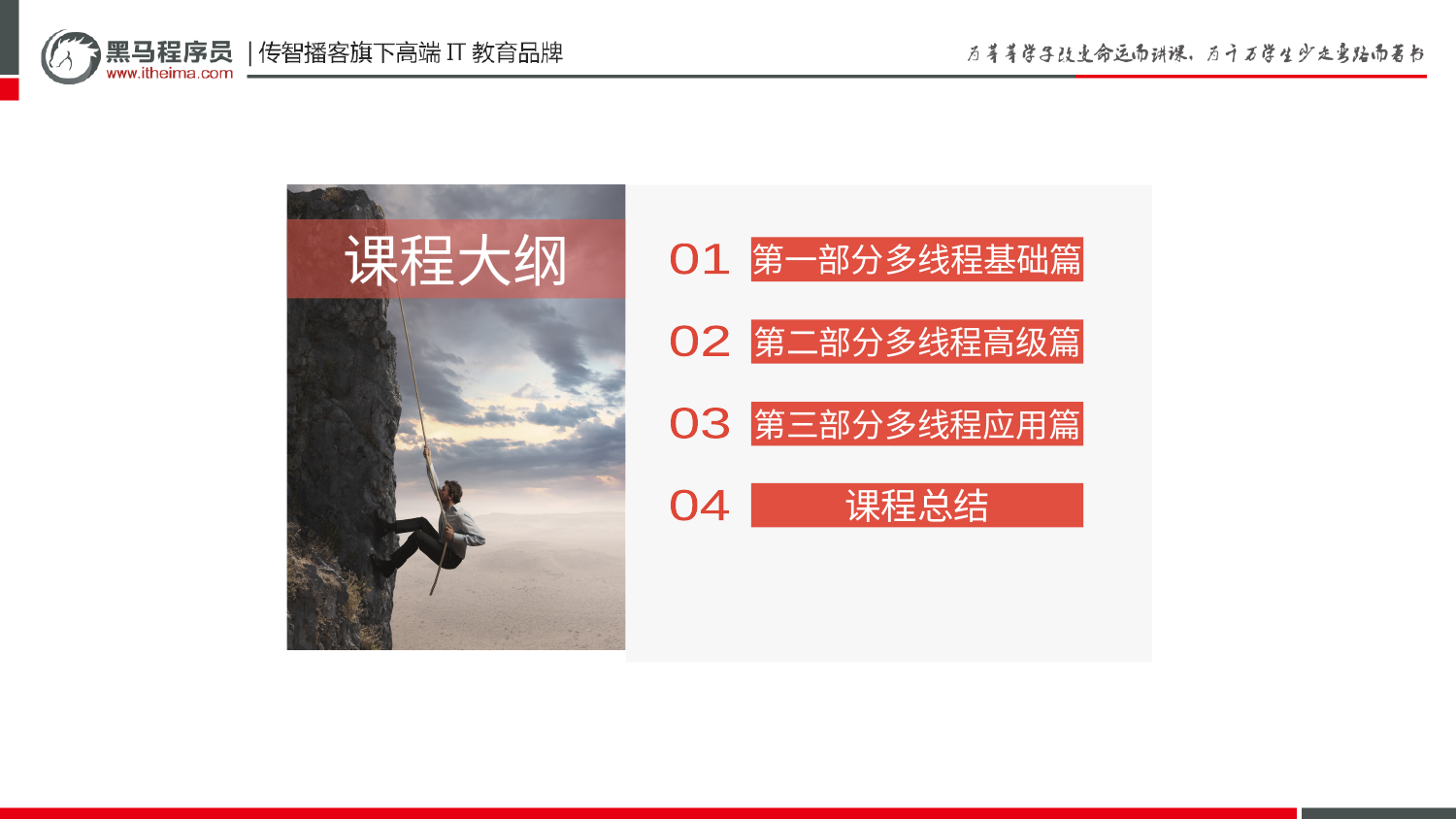

课程大纲
第一部分多线程基础篇
01
第二部分多线程高级篇
02
第三部分多线程应用篇
03
课程总结
04